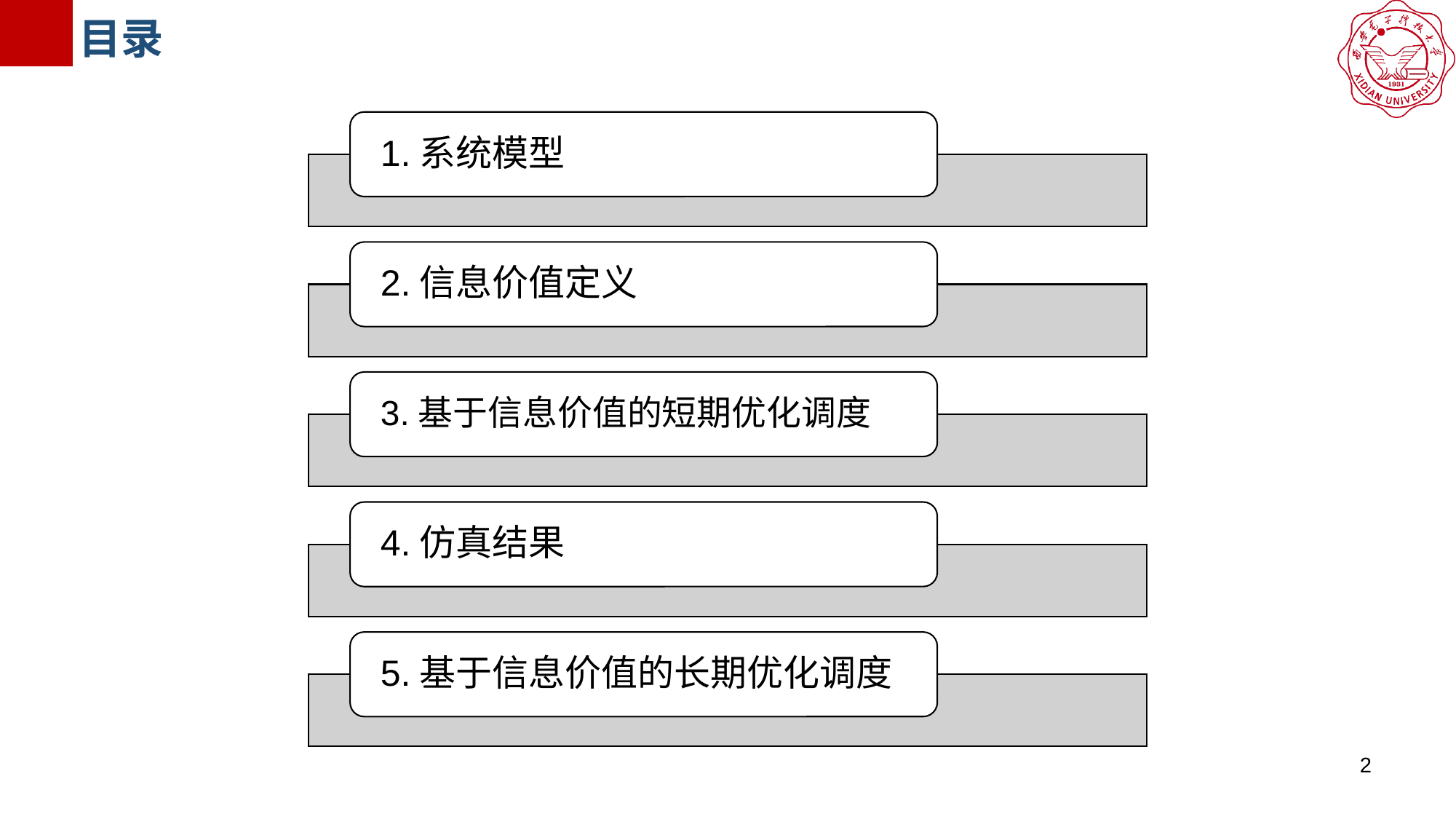

目录
1.系统模型
2.信息价值定义
3.基于信息价值的短期优化调度
4.仿真结果
5.基于信息价值的长期优化调度
2